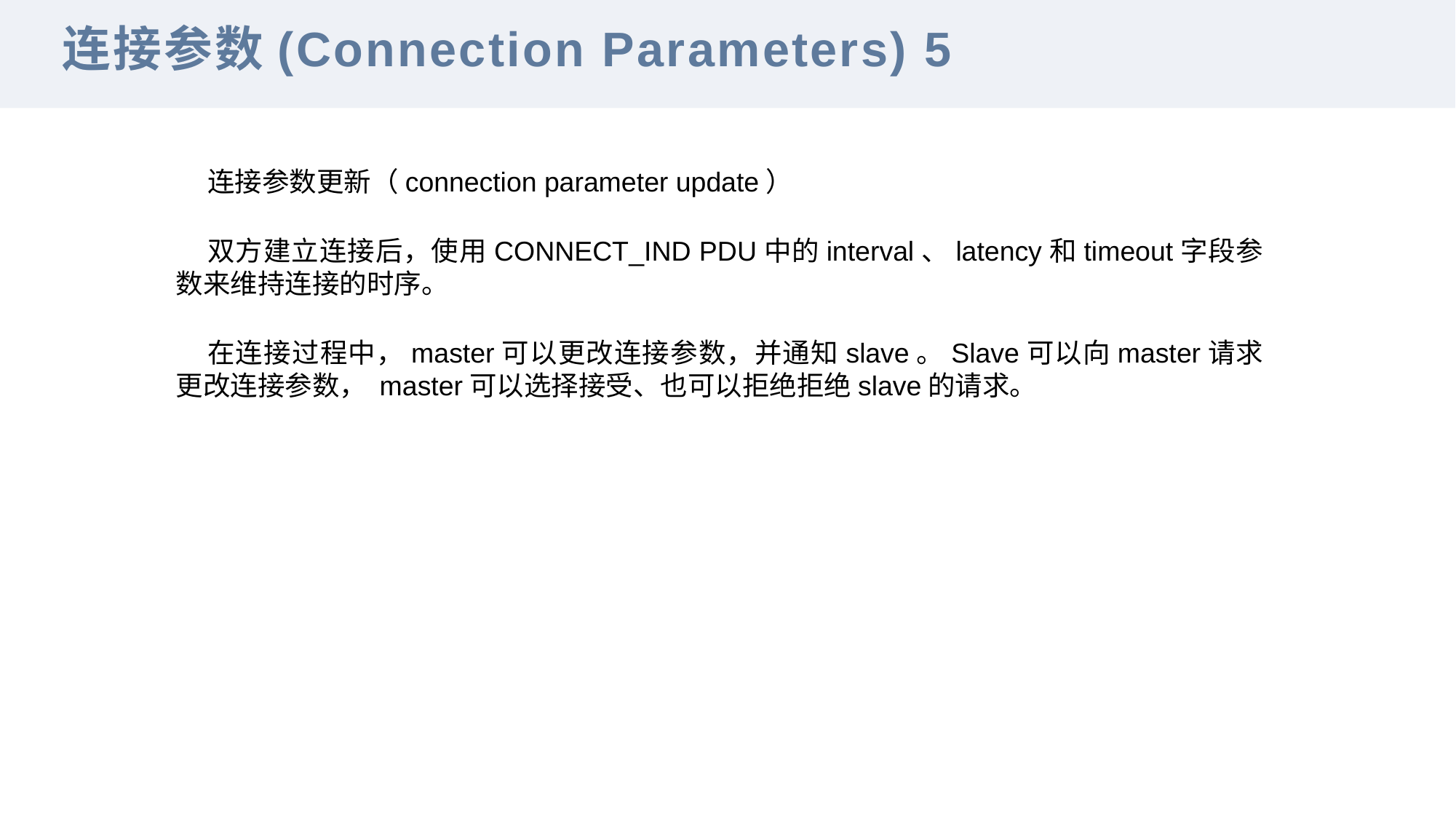

连接参数(Connection Parameters) 5
连接参数更新（connection parameter update）
双方建立连接后，使用CONNECT_IND PDU中的interval、latency和timeout字段参数来维持连接的时序。
在连接过程中，master可以更改连接参数，并通知slave。Slave可以向master请求更改连接参数， master可以选择接受、也可以拒绝拒绝slave的请求。